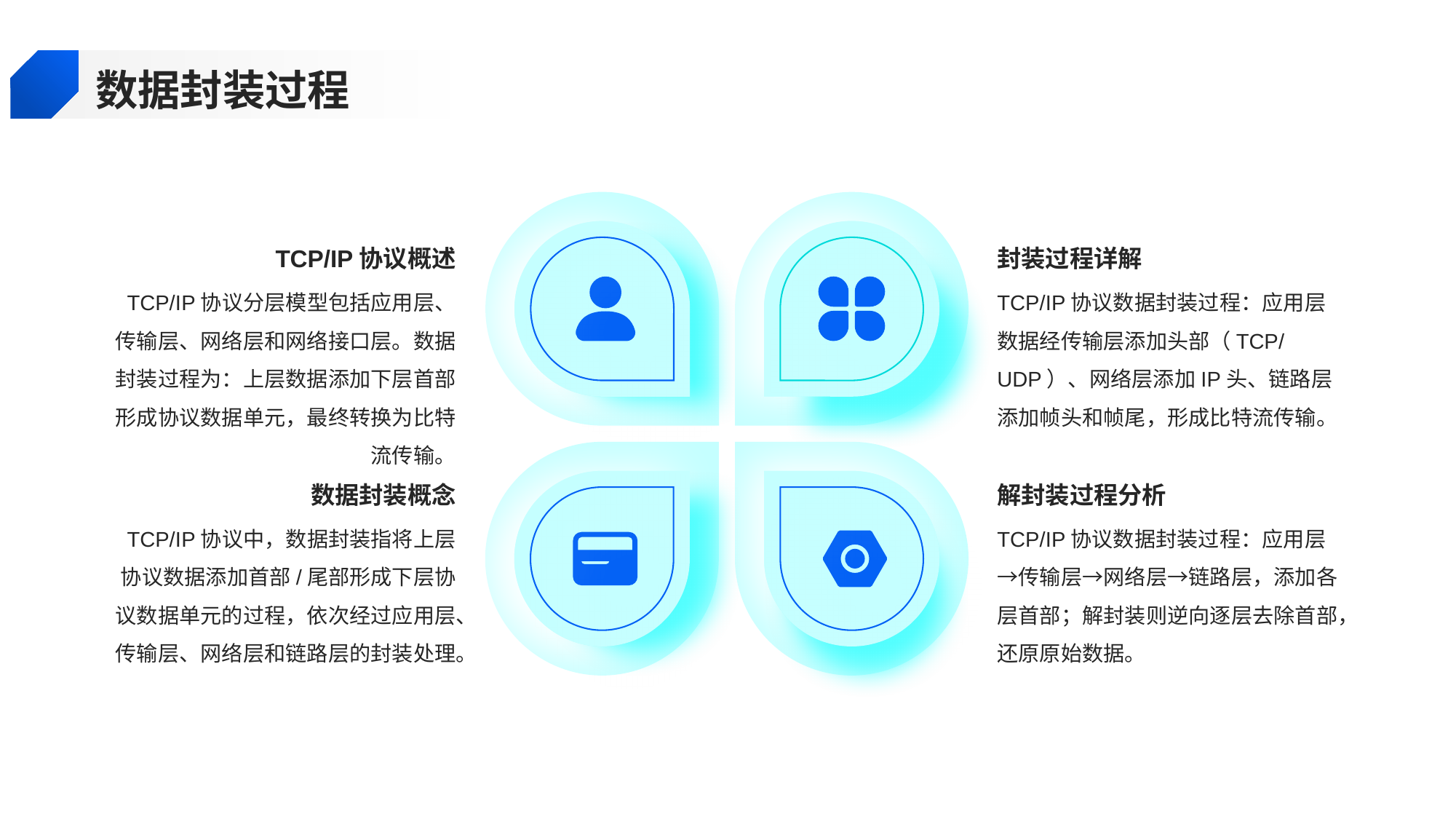

数据封装过程

TCP/IP协议概述
封装过程详解

TCP/IP协议分层模型包括应用层、传输层、网络层和网络接口层。数据封装过程为：上层数据添加下层首部形成协议数据单元，最终转换为比特流传输。
TCP/IP协议数据封装过程：应用层数据经传输层添加头部（TCP/UDP）、网络层添加IP头、链路层添加帧头和帧尾，形成比特流传输。

数据封装概念
解封装过程分析

TCP/IP协议中，数据封装指将上层协议数据添加首部/尾部形成下层协议数据单元的过程，依次经过应用层、传输层、网络层和链路层的封装处理。
TCP/IP协议数据封装过程：应用层→传输层→网络层→链路层，添加各层首部；解封装则逆向逐层去除首部，还原原始数据。